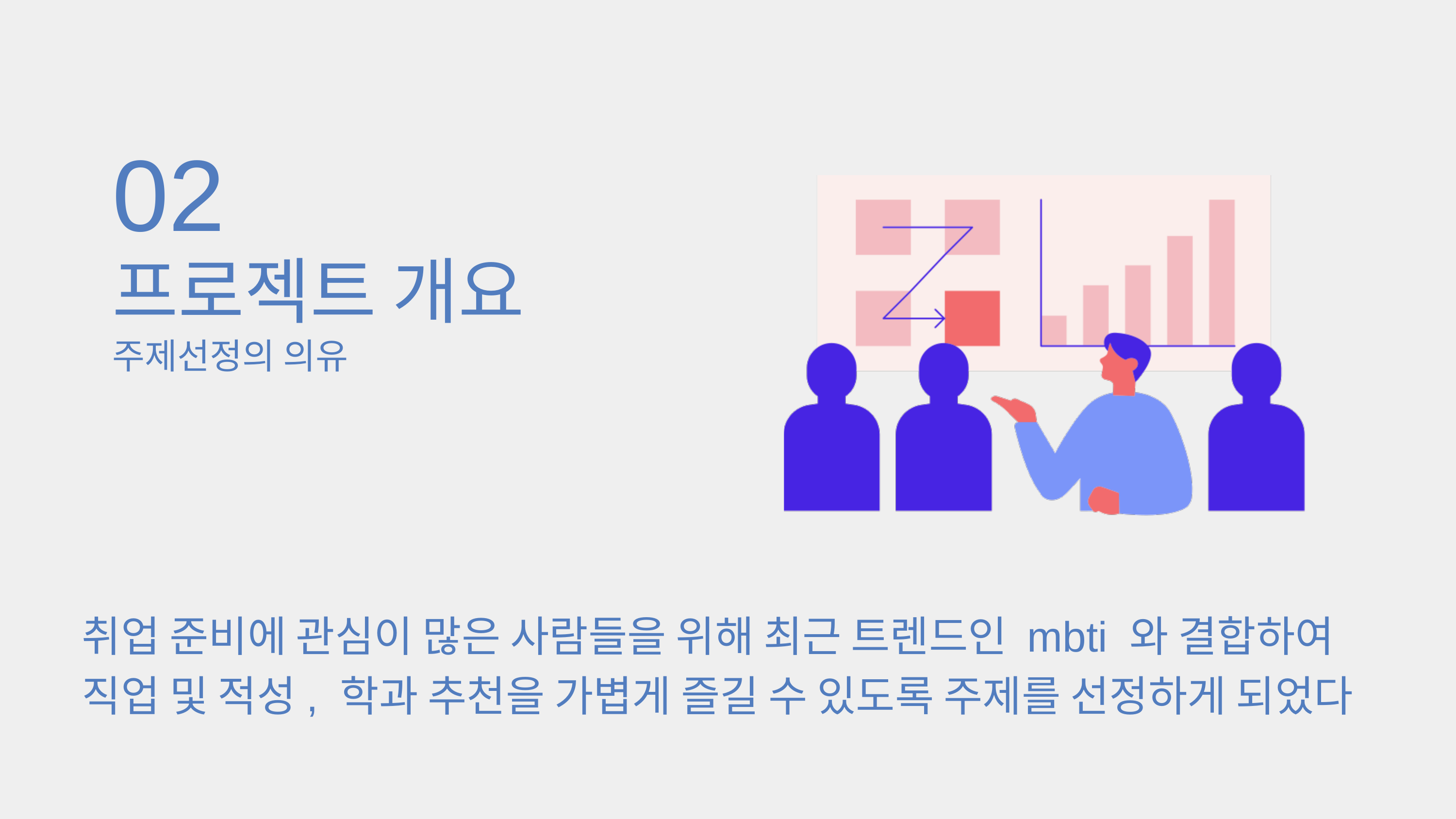

02

프로젝트 개요
주제선정의 의유
취업 준비에 관심이 많은 사람들을 위해 최근 트렌드인 mbti 와 결합하여
직업 및 적성, 학과 추천을 가볍게 즐길 수 있도록 주제를 선정하게 되었다